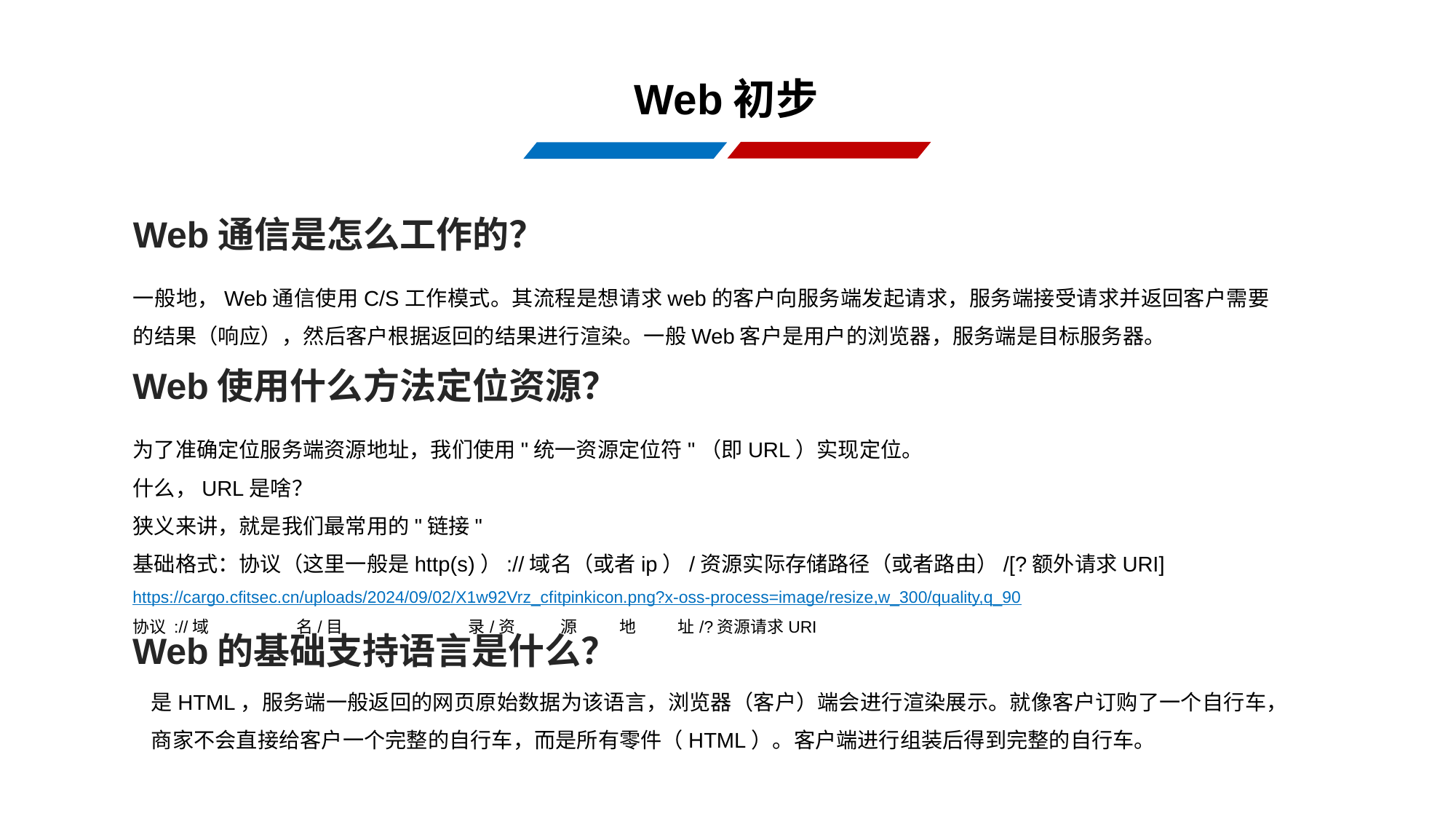

Web初步

Web通信是怎么工作的？
一般地，Web通信使用C/S工作模式。其流程是想请求web的客户向服务端发起请求，服务端接受请求并返回客户需要的结果（响应），然后客户根据返回的结果进行渲染。一般Web客户是用户的浏览器，服务端是目标服务器。
Web使用什么方法定位资源？
为了准确定位服务端资源地址，我们使用"统一资源定位符"（即URL）实现定位。
什么，URL是啥？
狭义来讲，就是我们最常用的"链接"
基础格式：协议（这里一般是http(s)）://域名（或者ip）/资源实际存储路径（或者路由）/[?额外请求URI]
https://cargo.cfitsec.cn/uploads/2024/09/02/X1w92Vrz_cfitpinkicon.png?x-oss-process=image/resize,w_300/quality,q_90
协议 ://域                       名/目                                 录/资            源           地           址/?资源请求URI
Web的基础支持语言是什么？
是HTML，服务端一般返回的网页原始数据为该语言，浏览器（客户）端会进行渲染展示。就像客户订购了一个自行车，商家不会直接给客户一个完整的自行车，而是所有零件（HTML）。客户端进行组装后得到完整的自行车。